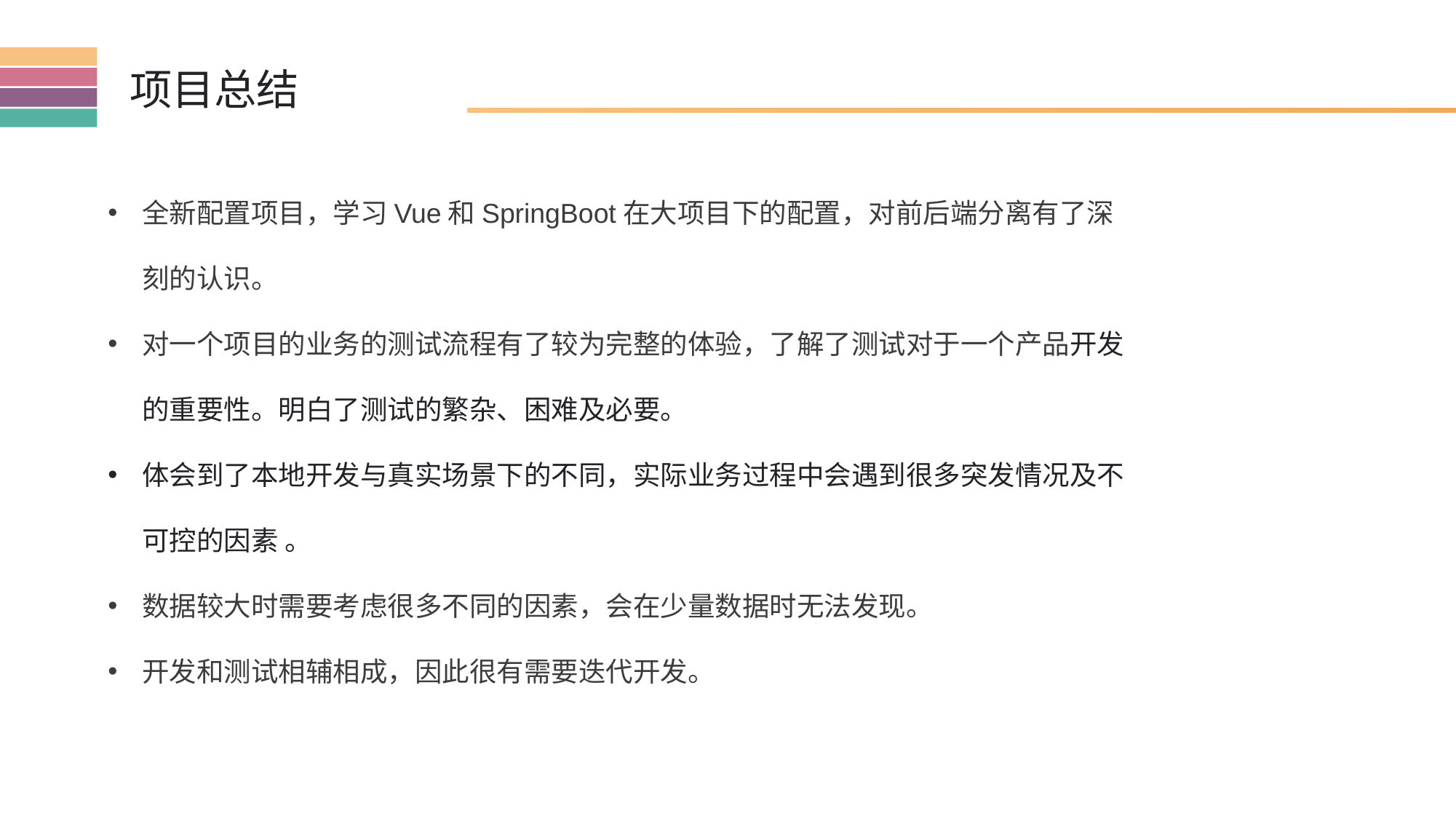

项目总结

全新配置项目，学习Vue和SpringBoot在大项目下的配置，对前后端分离有了深刻的认识。
对一个项目的业务的测试流程有了较为完整的体验，了解了测试对于一个产品开发的重要性。明白了测试的繁杂、困难及必要。
体会到了本地开发与真实场景下的不同，实际业务过程中会遇到很多突发情况及不可控的因素 。
数据较大时需要考虑很多不同的因素，会在少量数据时无法发现。
开发和测试相辅相成，因此很有需要迭代开发。